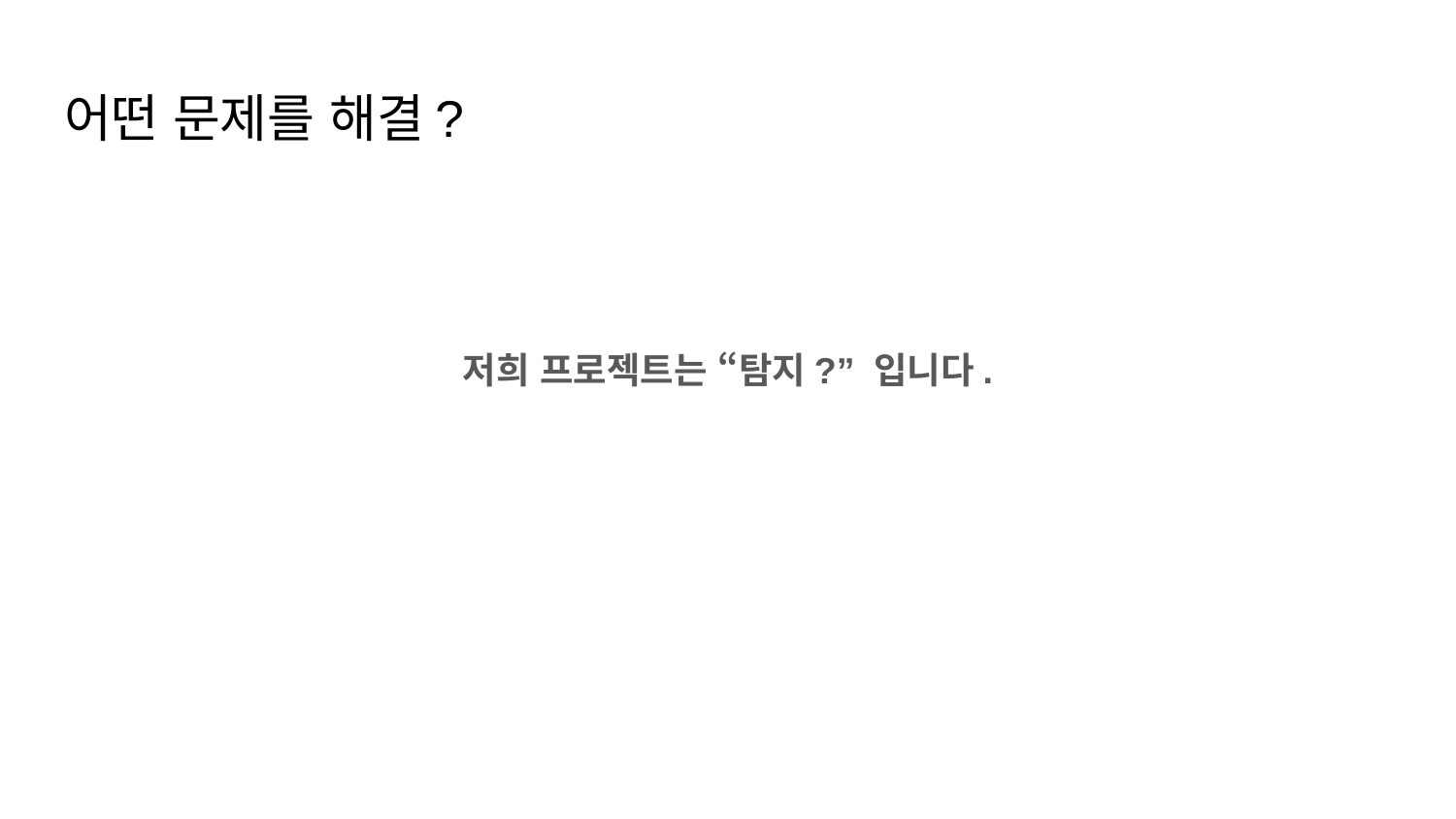

# 어떤 문제를 해결?

저희 프로젝트는 “탐지?” 입니다.